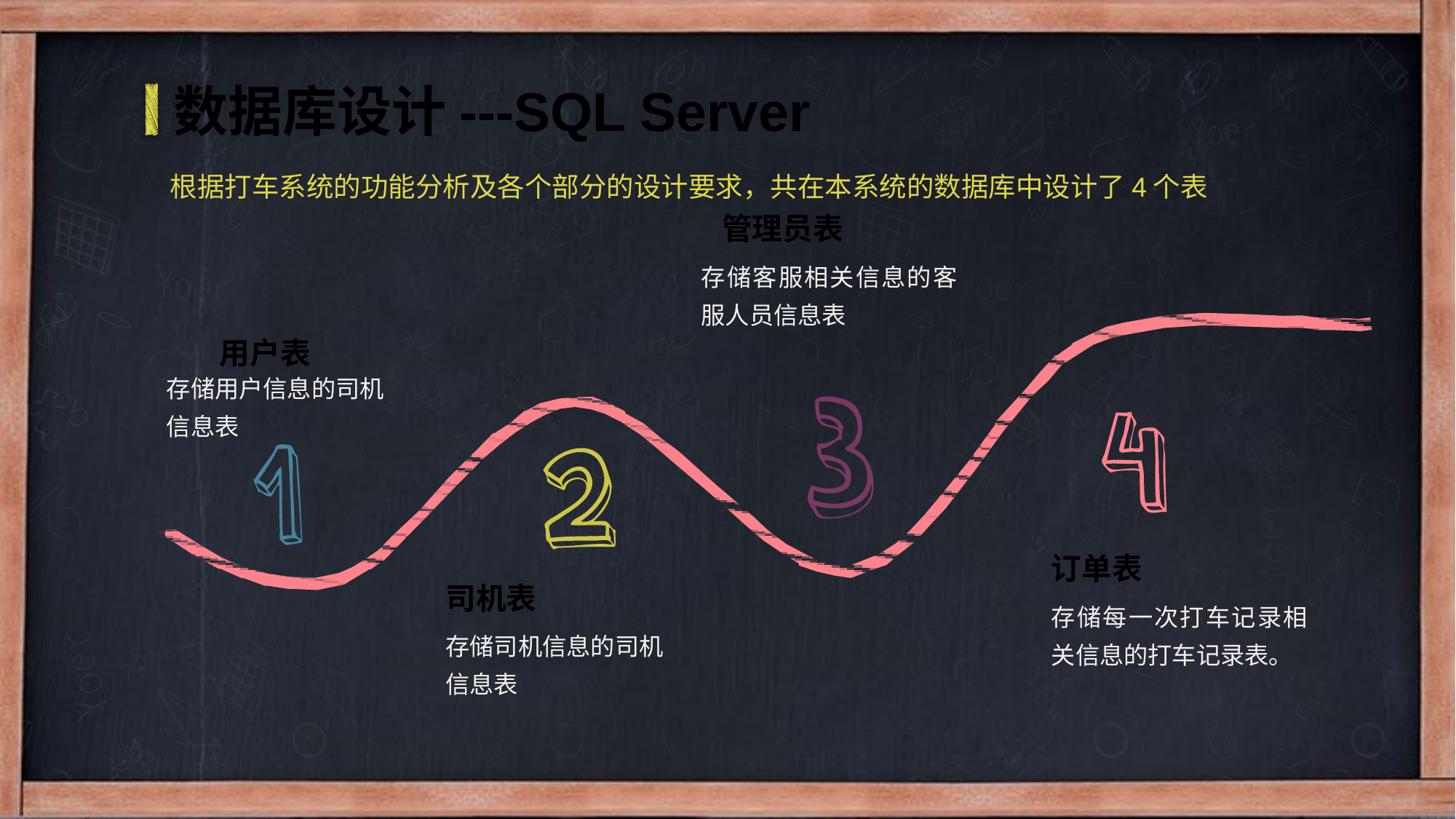

数据库设计---SQL Server

根据打车系统的功能分析及各个部分的设计要求，共在本系统的数据库中设计了4个表
管理员表
存储客服相关信息的客服人员信息表
用户表
存储用户信息的司机
信息表

订单表
司机表
存储每一次打车记录相关信息的打车记录表。

存储司机信息的司机
信息表